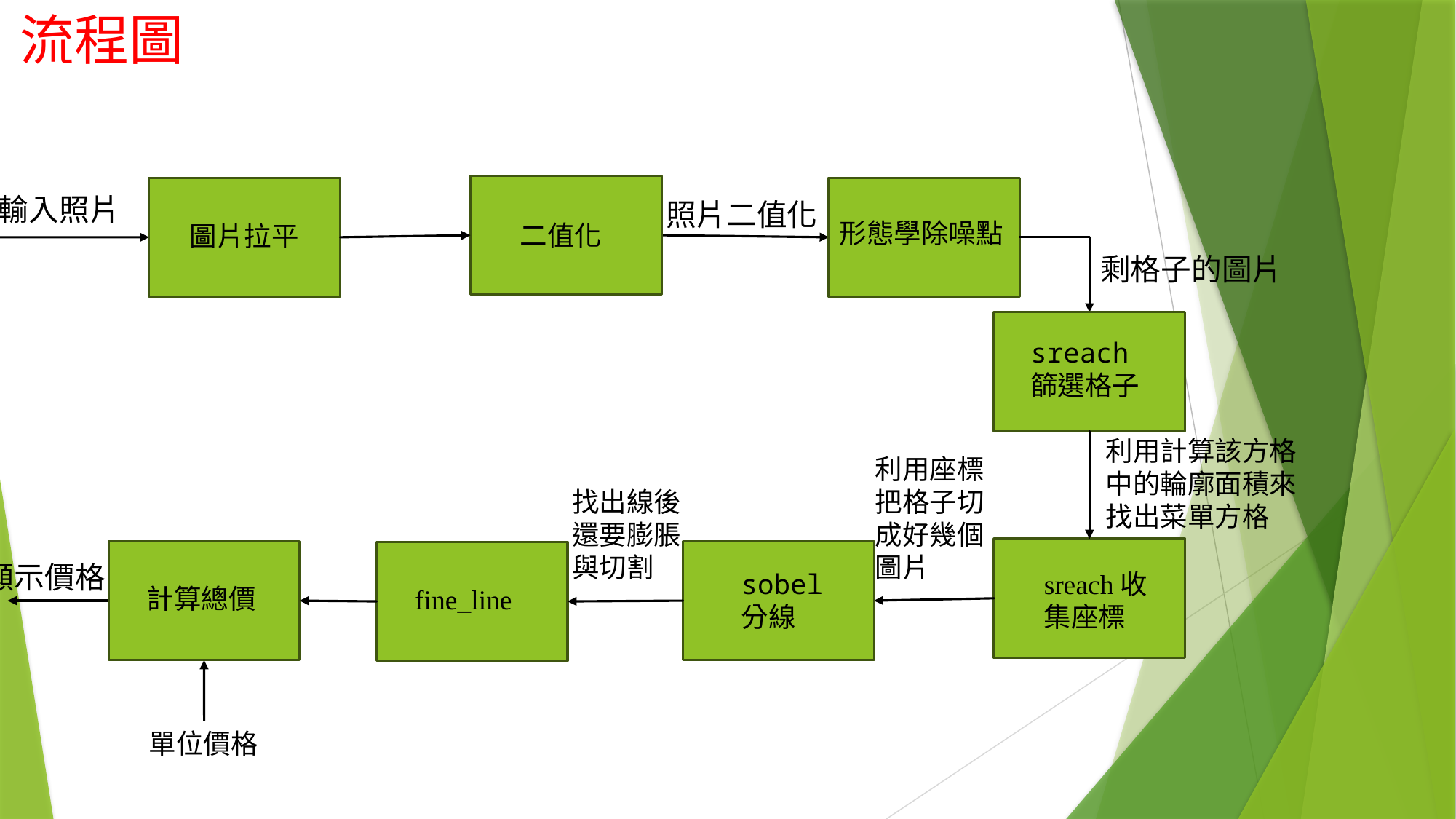

# 流程圖

輸入照片
照片二值化
形態學除噪點
二值化
圖片拉平
剩格子的圖片

sreach篩選格子
利用計算該方格中的輪廓面積來找出菜單方格
利用座標把格子切成好幾個圖片
找出線後還要膨脹與切割

顯示價格
sobel分線
sreach收集座標
計算總價
fine_line
單位價格